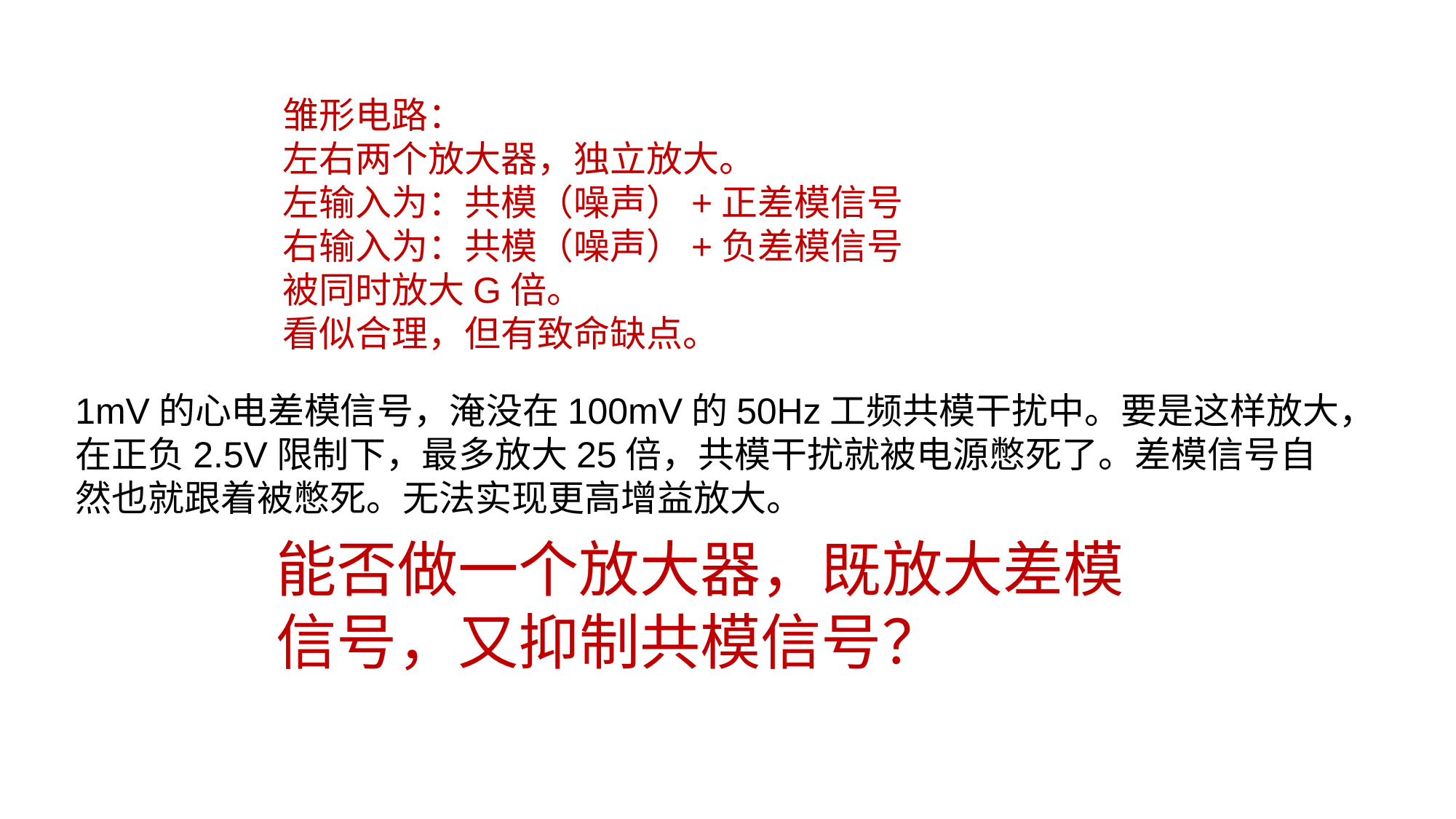

雏形电路：
左右两个放大器，独立放大。
左输入为：共模（噪声）+正差模信号
右输入为：共模（噪声）+负差模信号
被同时放大G倍。
看似合理，但有致命缺点。
1mV的心电差模信号，淹没在100mV的50Hz工频共模干扰中。要是这样放大，在正负2.5V限制下，最多放大25倍，共模干扰就被电源憋死了。差模信号自然也就跟着被憋死。无法实现更高增益放大。
能否做一个放大器，既放大差模信号，又抑制共模信号？